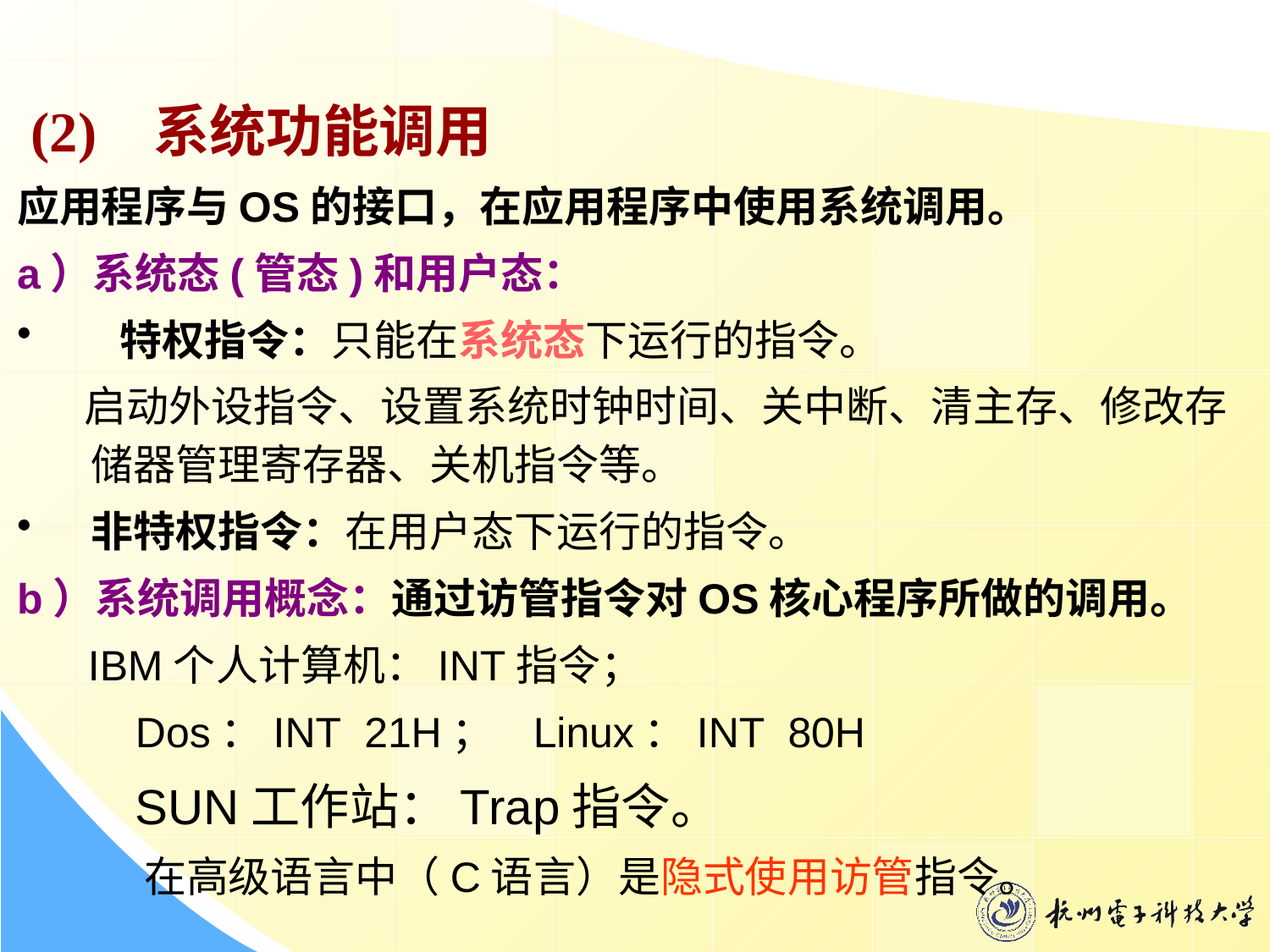

(2)   系统功能调用
应用程序与OS的接口，在应用程序中使用系统调用。
a）系统态(管态)和用户态：
  特权指令：只能在系统态下运行的指令。
      启动外设指令、设置系统时钟时间、关中断、清主存、修改存储器管理寄存器、关机指令等。
非特权指令：在用户态下运行的指令。
b）系统调用概念：通过访管指令对OS核心程序所做的调用。
      IBM个人计算机：INT指令；
          Dos：INT  21H；   Linux：INT  80H
          SUN工作站：Trap指令。
在高级语言中（C语言）是隐式使用访管指令。